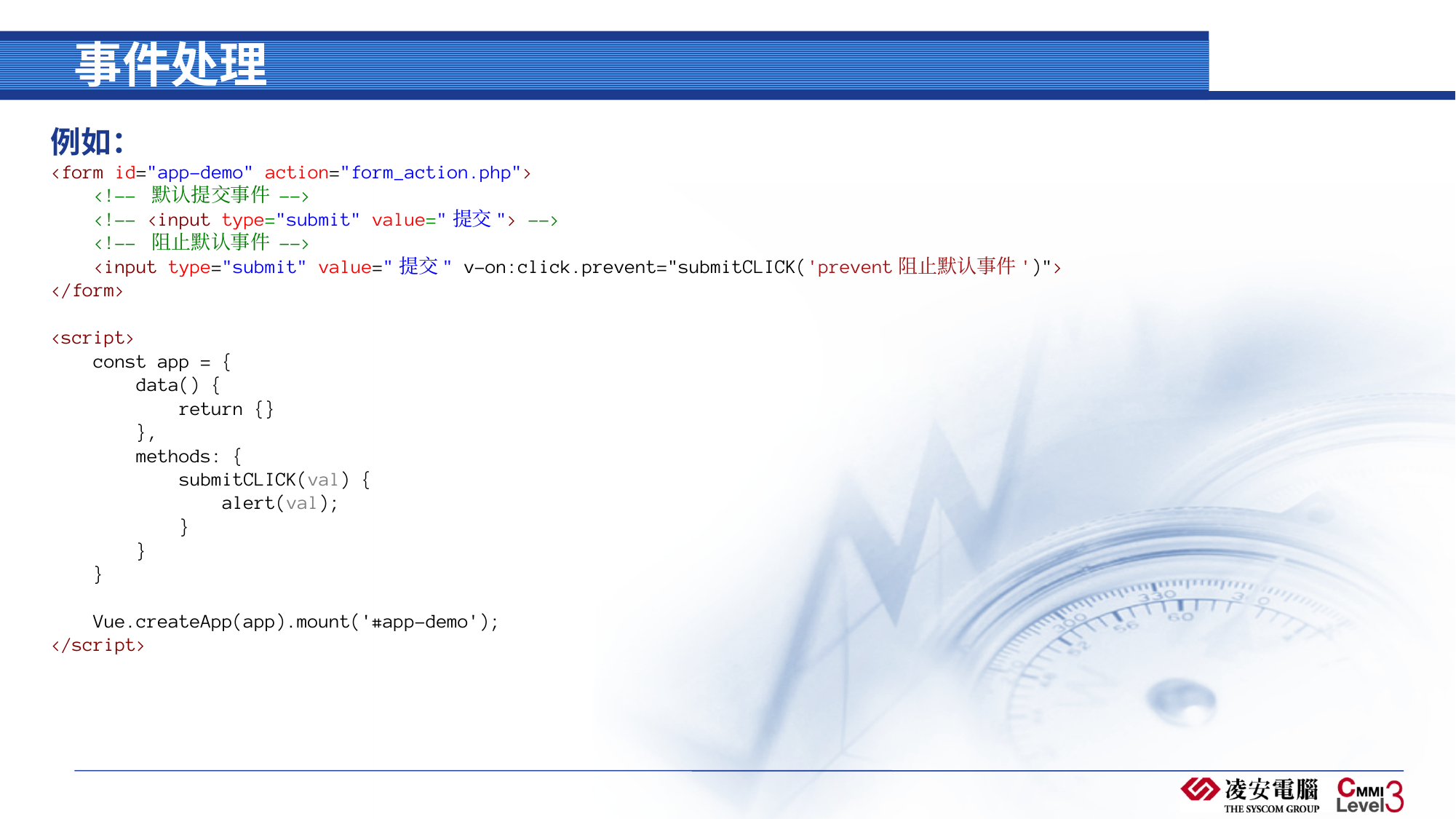

# 事件处理
例如：
<form id="app-demo" action="form_action.php">
    <!-- 默认提交事件 -->
    <!-- <input type="submit" value="提交"> -->
    <!-- 阻止默认事件 -->
    <input type="submit" value="提交" v-on:click.prevent="submitCLICK('prevent阻止默认事件')">
</form>
<script>
    const app = {
        data() {
            return {}
        },
        methods: {
            submitCLICK(val) {
                alert(val);
            }
        }
    }
    Vue.createApp(app).mount('#app-demo');
</script>